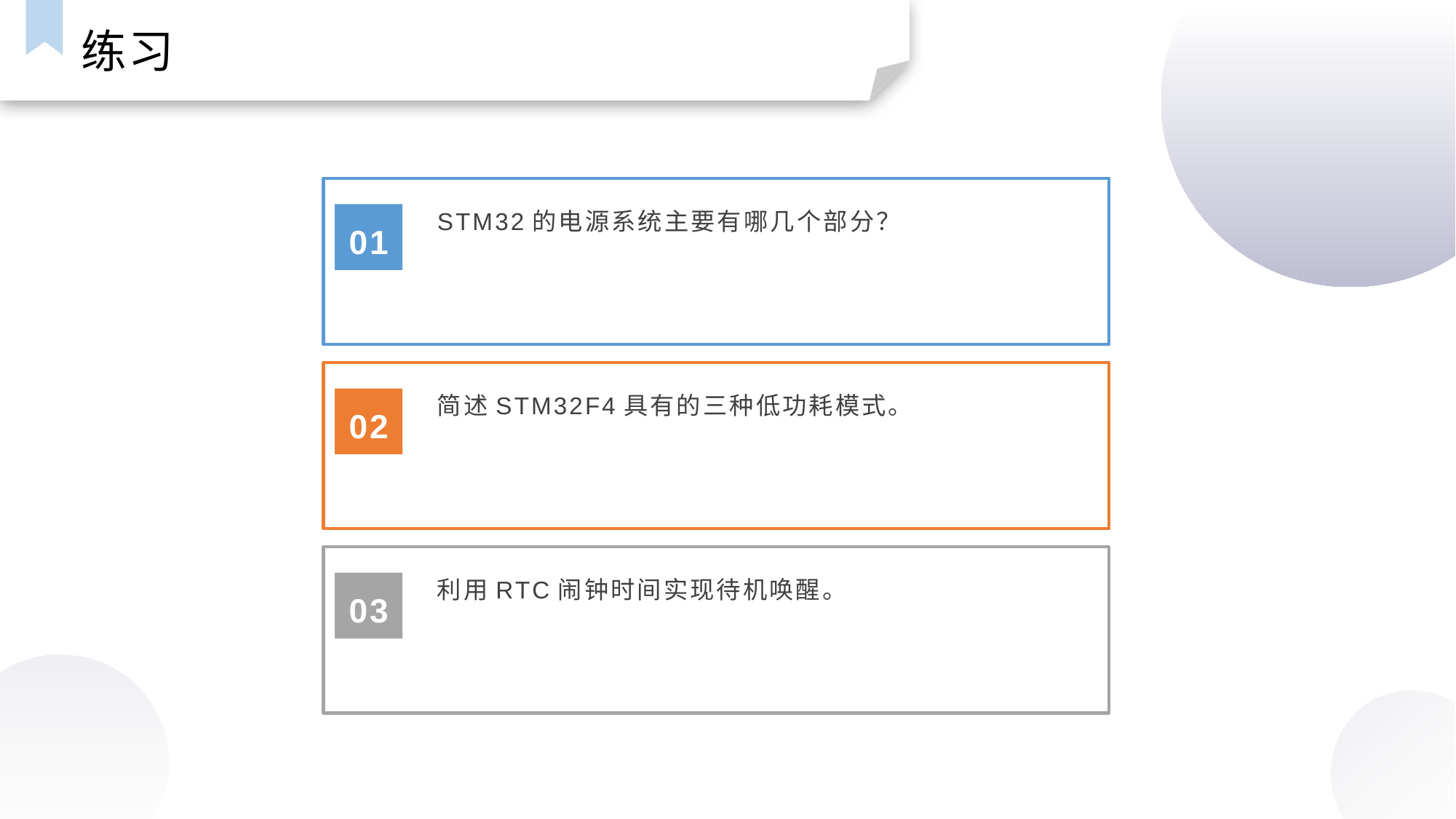

练习

STM32的电源系统主要有哪几个部分？

01

简述STM32F4具有的三种低功耗模式。

02

利用RTC闹钟时间实现待机唤醒。

03